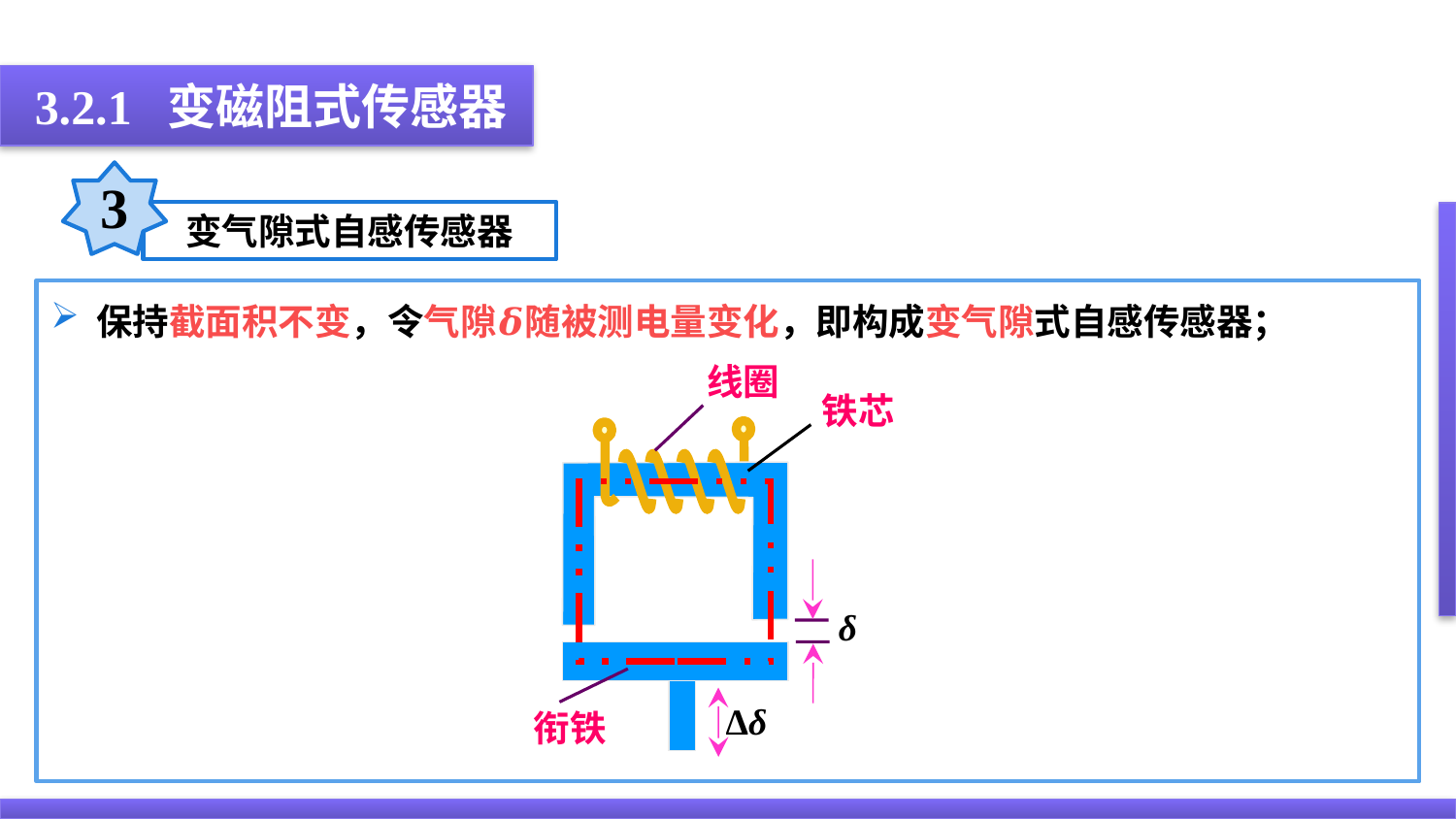

3.2.1  变磁阻式传感器
3
变气隙式自感传感器
保持截面积不变，令气隙𝜹随被测电量变化，即构成变气隙式自感传感器；

线圈
铁芯

δ

Δδ

衔铁